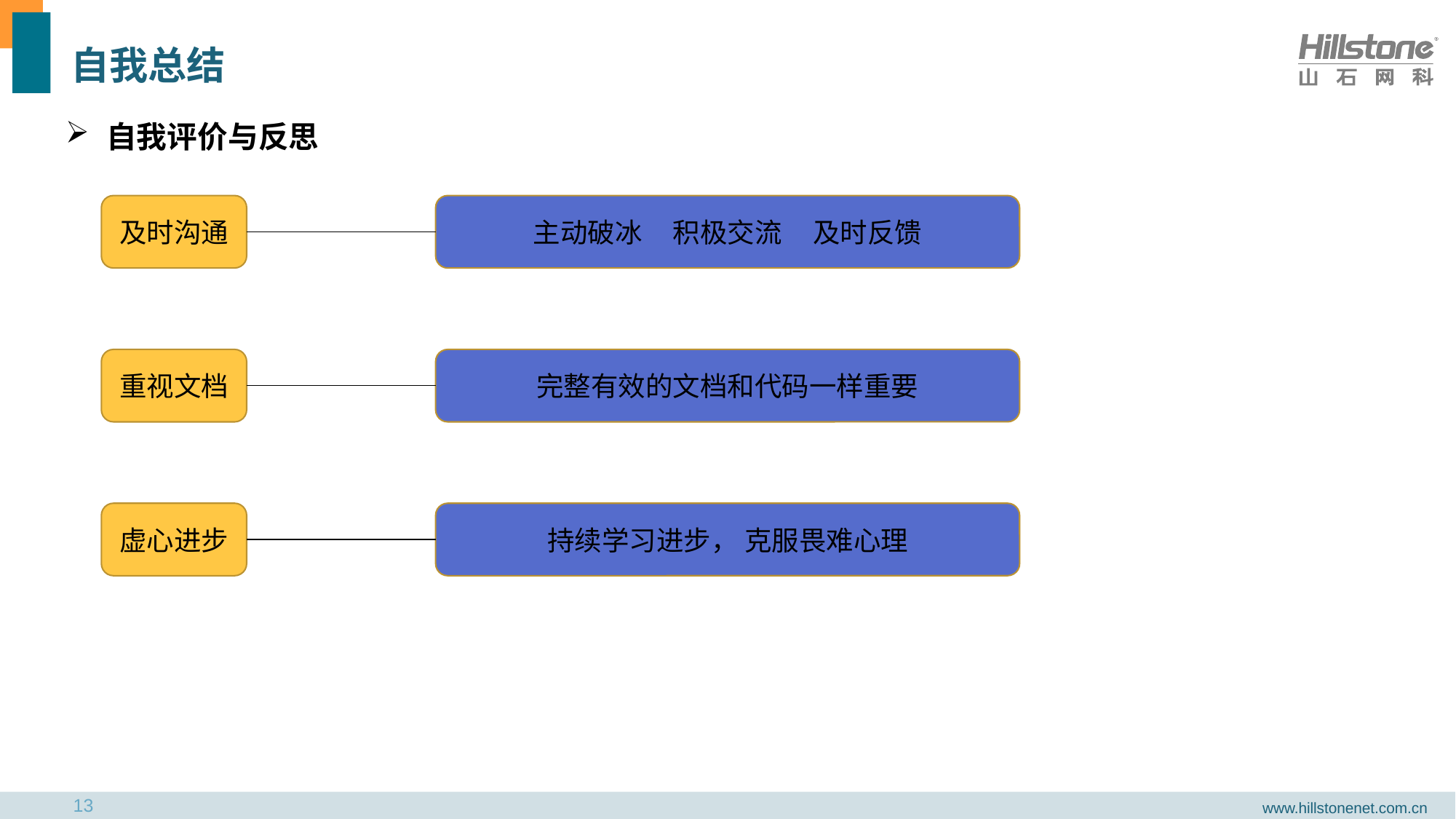

# 自我总结
自我评价与反思
及时沟通
主动破冰     积极交流     及时反馈
重视文档
完整有效的文档和代码一样重要
虚心进步
持续学习进步， 克服畏难心理
13